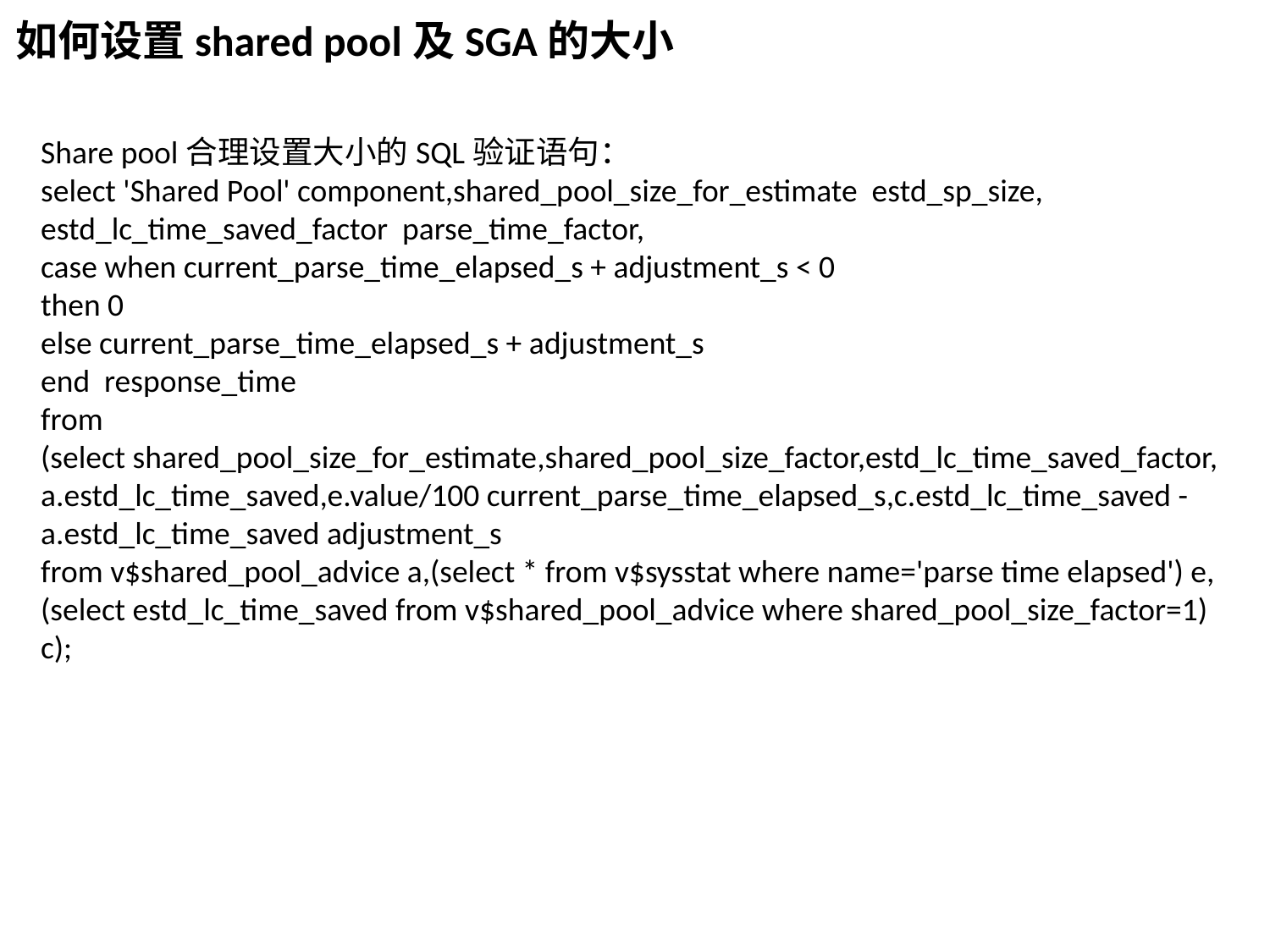

如何设置shared pool及SGA的大小
Share pool合理设置大小的SQL验证语句：
select 'Shared Pool' component,shared_pool_size_for_estimate  estd_sp_size,
estd_lc_time_saved_factor  parse_time_factor,
case when current_parse_time_elapsed_s + adjustment_s < 0
then 0
else current_parse_time_elapsed_s + adjustment_s
end  response_time
from
(select shared_pool_size_for_estimate,shared_pool_size_factor,estd_lc_time_saved_factor,
a.estd_lc_time_saved,e.value/100 current_parse_time_elapsed_s,c.estd_lc_time_saved - a.estd_lc_time_saved adjustment_s
from v$shared_pool_advice a,(select * from v$sysstat where name='parse time elapsed') e,(select estd_lc_time_saved from v$shared_pool_advice where shared_pool_size_factor=1) c);